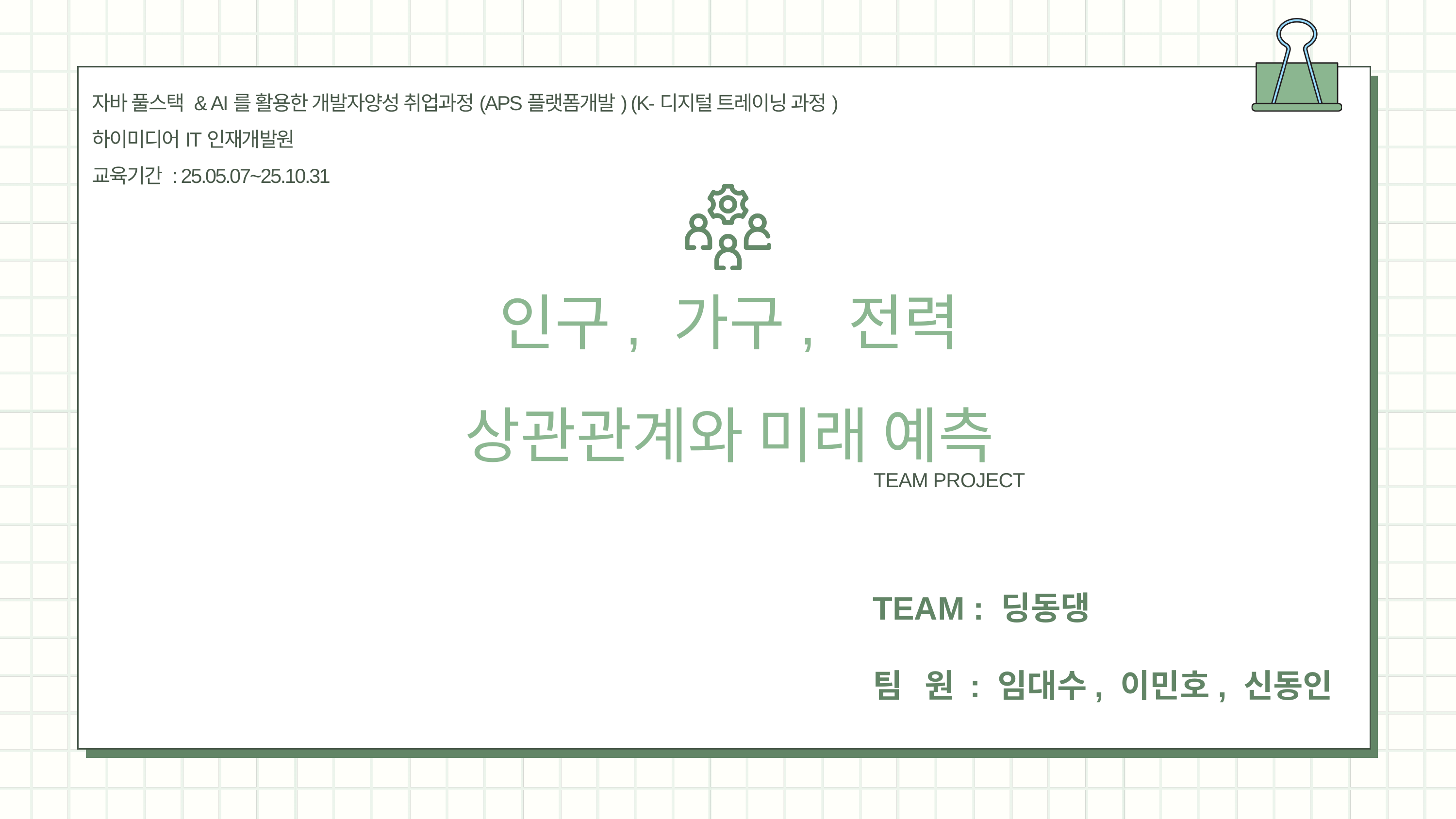

자바 풀스택 & AI를 활용한 개발자양성 취업과정(APS플랫폼개발) (K-디지털 트레이닝 과정)
하이미디어IT인재개발원
교육기간 : 25.05.07~25.10.31

인구, 가구, 전력
상관관계와 미래 예측
TEAM PROJECT
TEAM : 딩동댕
팀   원 : 임대수, 이민호, 신동인